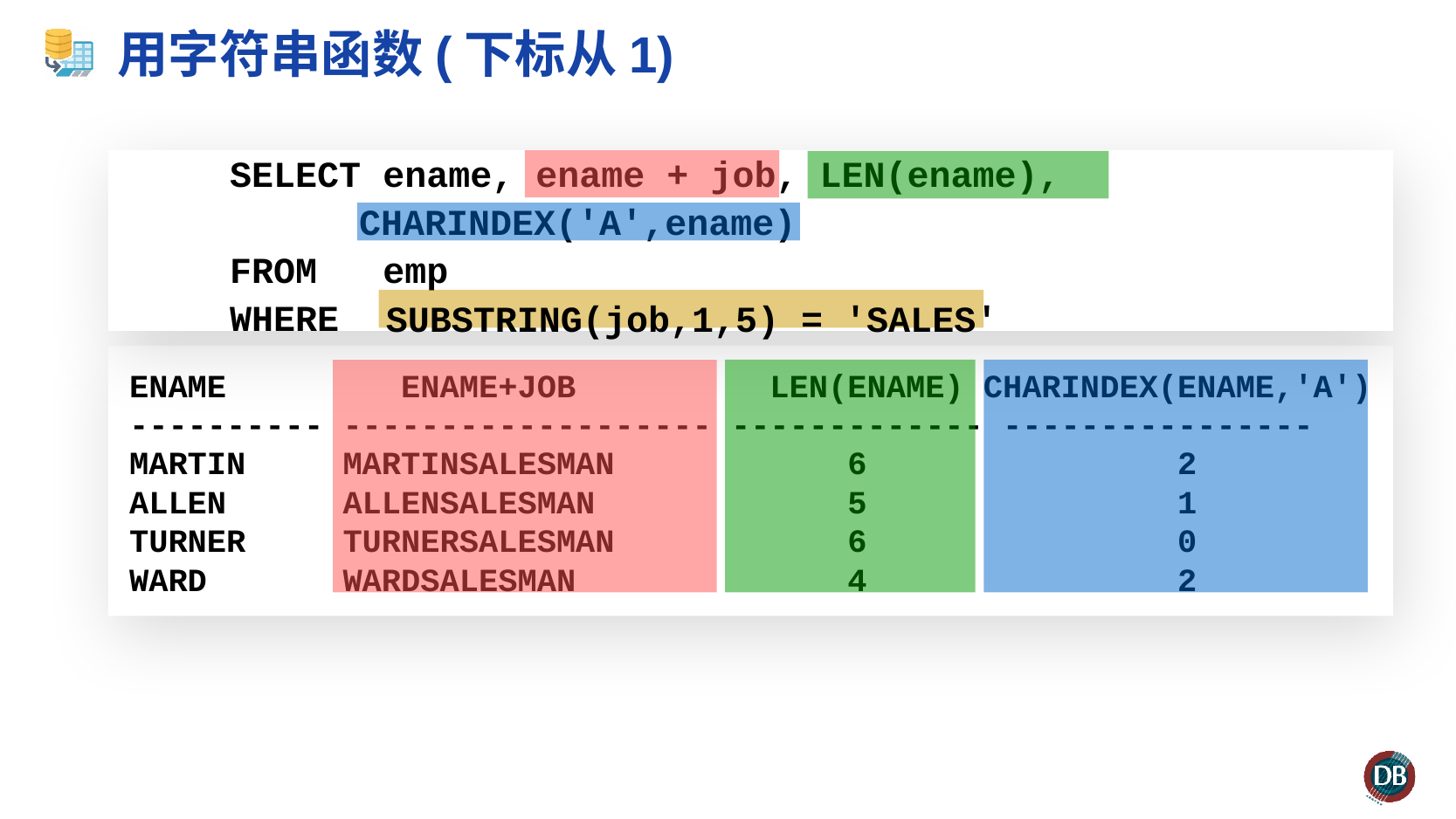

# 用字符串函数(下标从1)

     SELECT ename, ename + job, LEN(ename),
 	CHARINDEX('A',ename)
     FROM   emp
     WHERE

SUBSTRING(job,1,5) = 'SALES'

ENAME         ENAME+JOB          LEN(ENAME) CHARINDEX(ENAME,'A')
---------- ------------------- ------------- ----------------
MARTIN     MARTINSALESMAN            6                2
ALLEN      ALLENSALESMAN             5                1
TURNER     TURNERSALESMAN            6                0
WARD       WARDSALESMAN              4                2